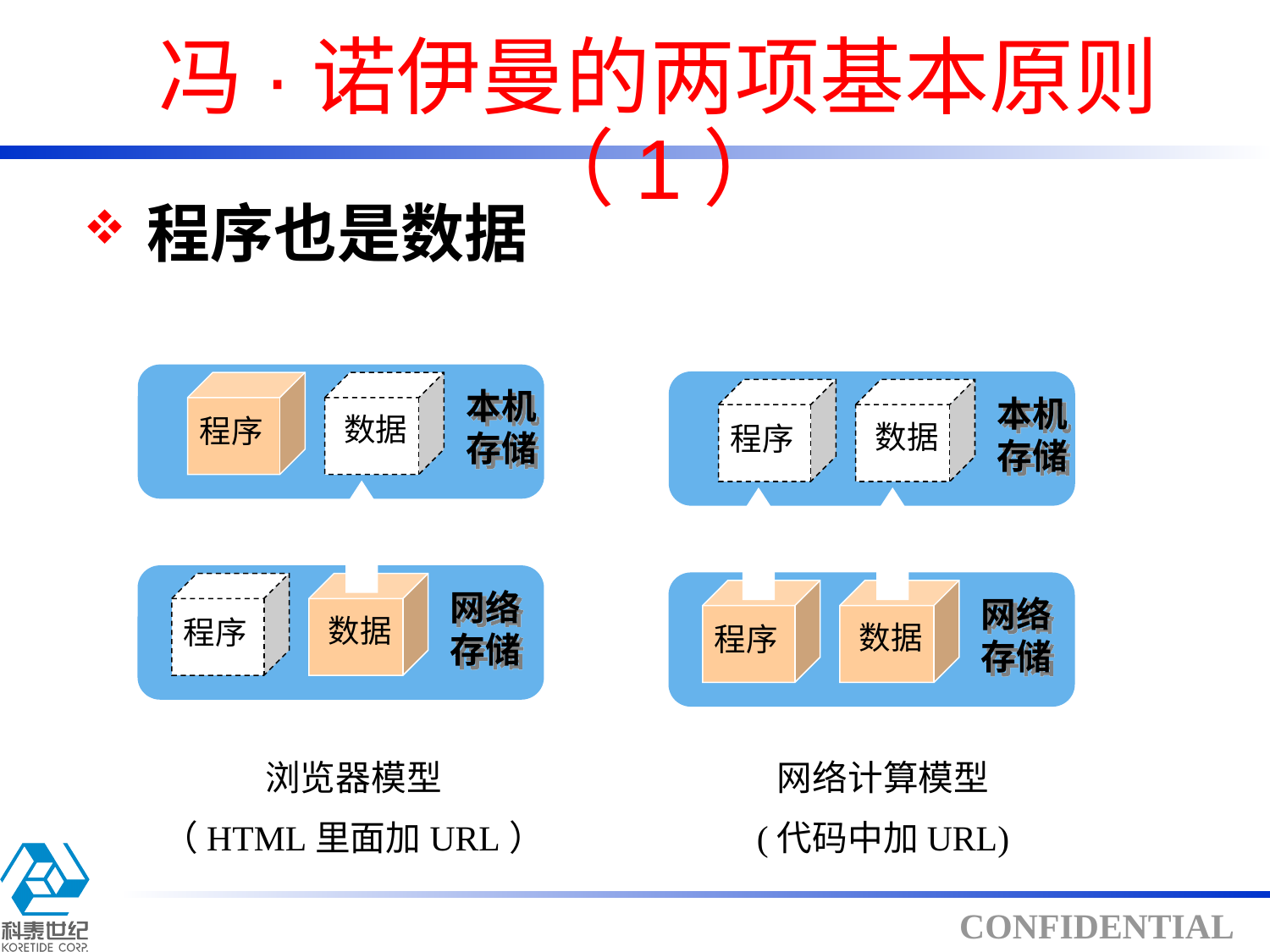

# 冯·诺伊曼的两项基本原则（1）
程序也是数据

程序

数据
本机存储

数据
网络存储
程序
浏览器模型
（HTML里面加URL）

程序

数据
本机存储

数据
网络存储
程序
网络计算模型
(代码中加URL)